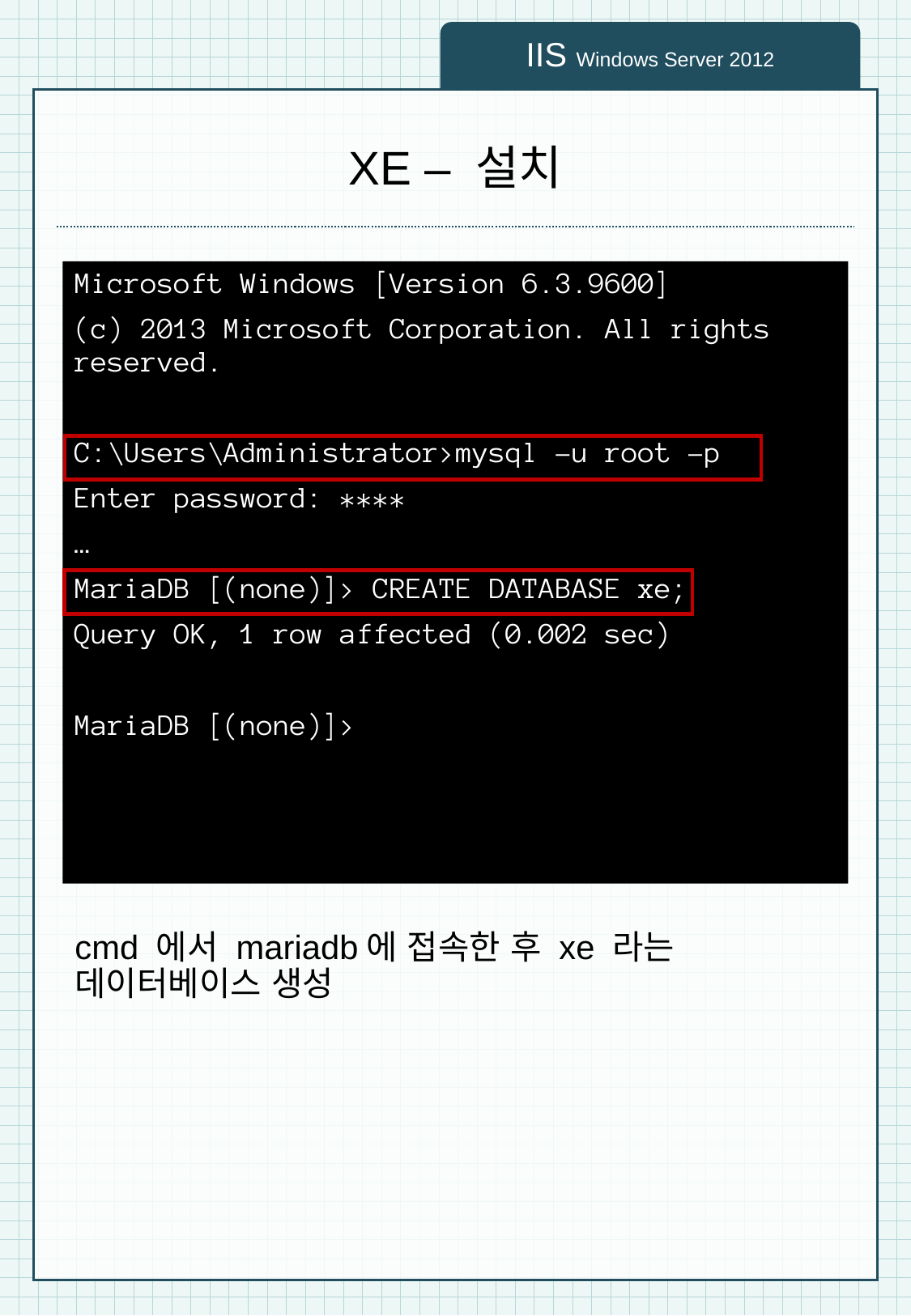

IIS Windows Server 2012

# XE – 설치
Microsoft Windows [Version 6.3.9600]
(c) 2013 Microsoft Corporation. All rights reserved.

C:\Users\Administrator>mysql –u root –p
Enter password: ****
…
MariaDB [(none)]> CREATE DATABASE xe;
Query OK, 1 row affected (0.002 sec)

MariaDB [(none)]>

cmd 에서 mariadb에 접속한 후 xe 라는 데이터베이스 생성